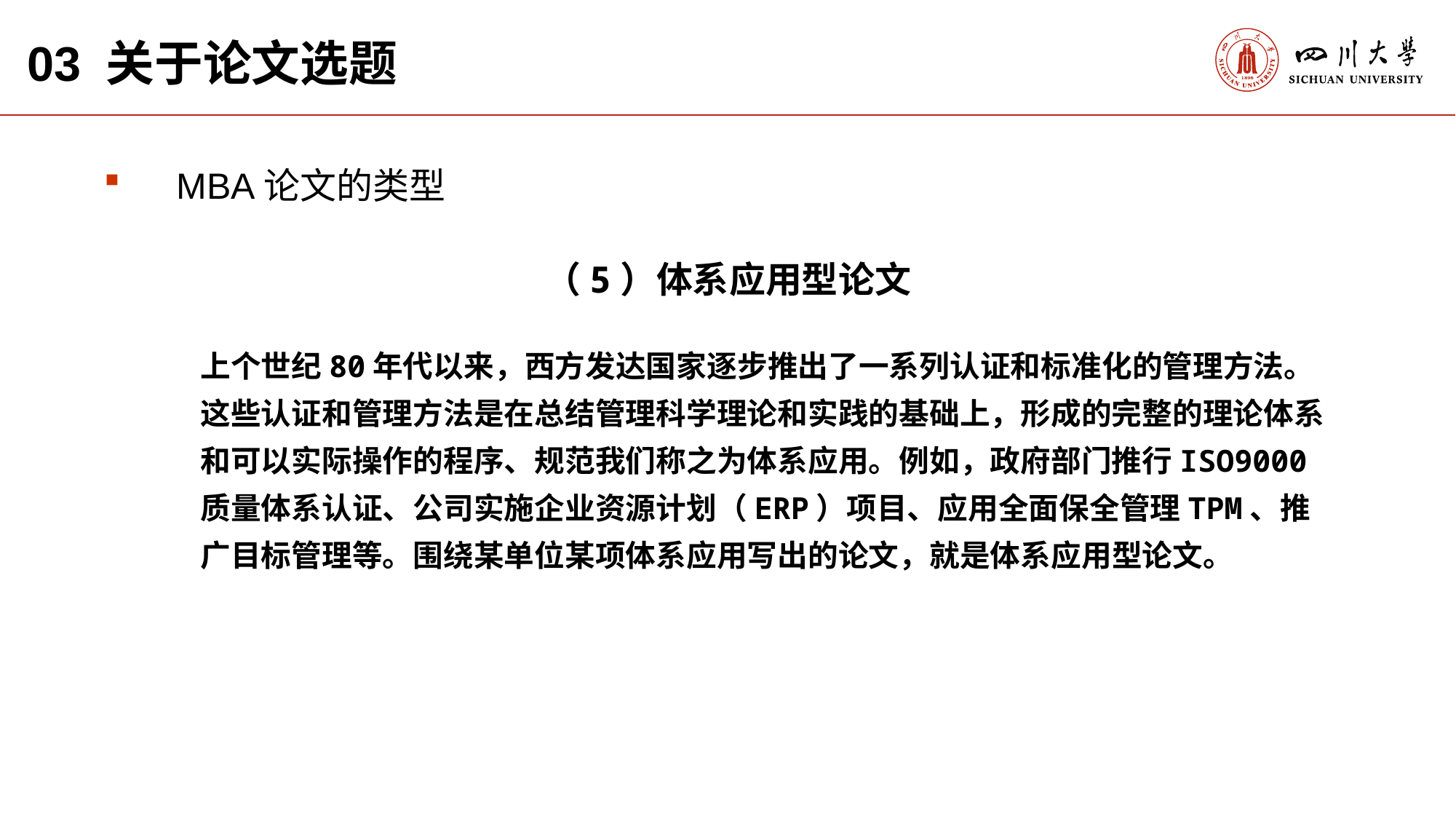

03 关于论文选题
MBA论文的类型
（5）体系应用型论文
上个世纪80年代以来，西方发达国家逐步推出了一系列认证和标准化的管理方法。这些认证和管理方法是在总结管理科学理论和实践的基础上，形成的完整的理论体系和可以实际操作的程序、规范我们称之为体系应用。例如，政府部门推行ISO9000质量体系认证、公司实施企业资源计划（ERP）项目、应用全面保全管理TPM、推广目标管理等。围绕某单位某项体系应用写出的论文，就是体系应用型论文。